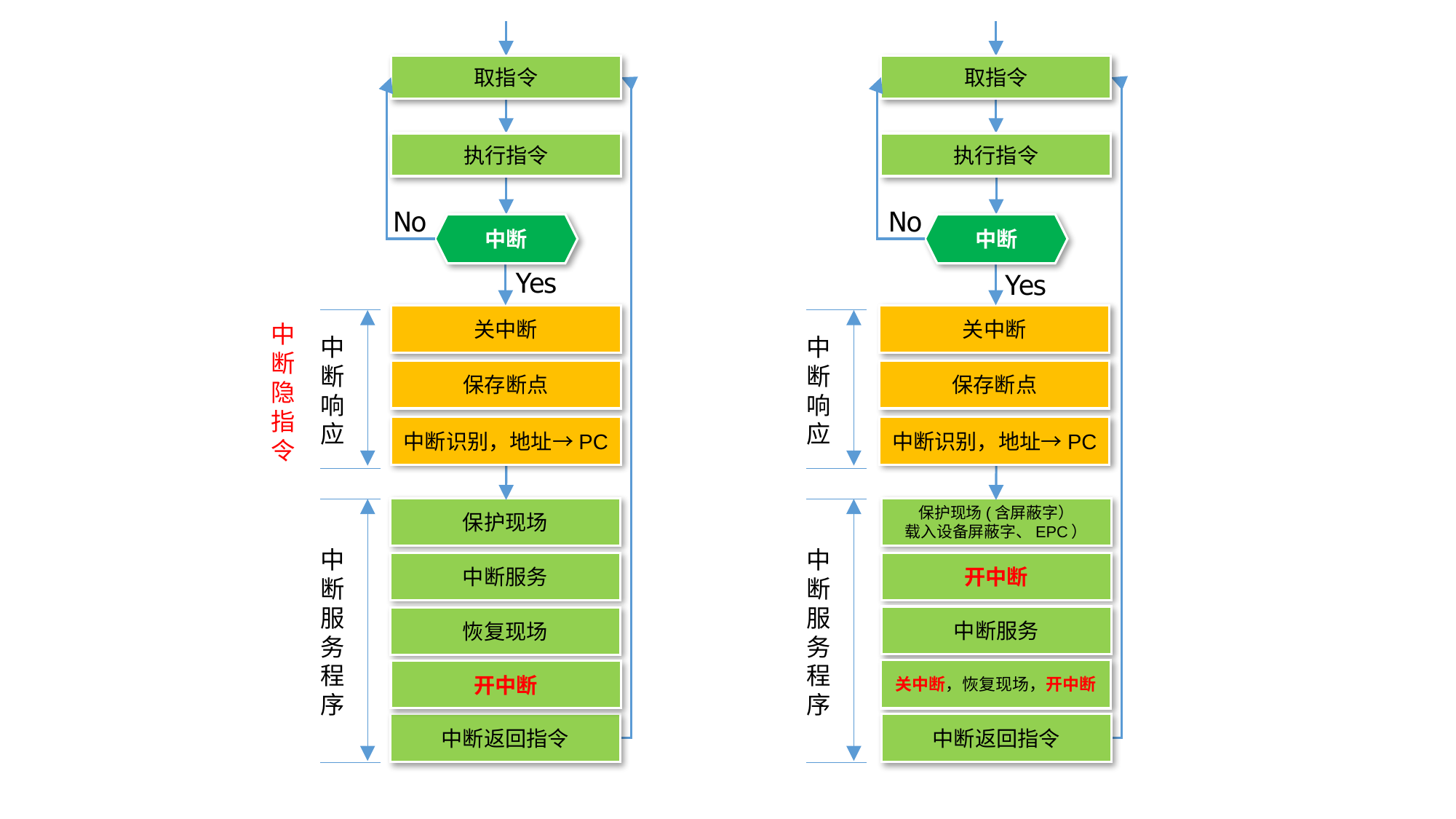

取指令
取指令
No
执行指令
执行指令
中断
中断
No
Yes
Yes
关中断
关中断
中断隐指令
中断
响应
中断
响应

如何保存断点

保存断点
保存断点
中断识别，地址→PC
中断识别，地址→PC
保护现场
保护现场(含屏蔽字）
载入设备屏蔽字、EPC）
中断
服务程序
中断
服务程序
中断服务
开中断
中断服务
恢复现场
关中断，恢复现场，开中断
开中断
中断返回指令
中断返回指令